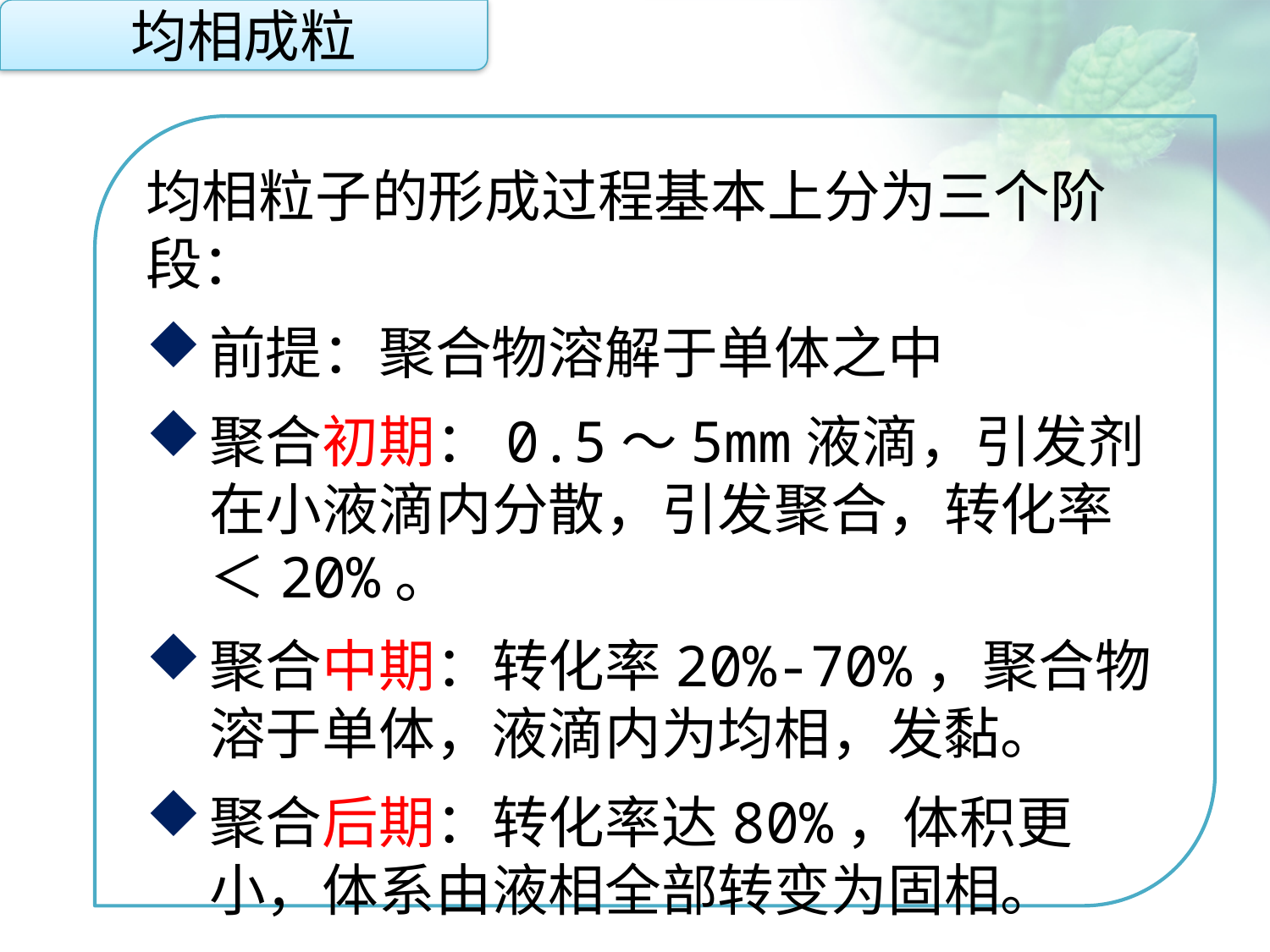

均相成粒
均相粒子的形成过程基本上分为三个阶段：
前提：聚合物溶解于单体之中
聚合初期：0.5～5mm液滴，引发剂在小液滴内分散，引发聚合，转化率＜20%。
聚合中期：转化率20%-70%，聚合物溶于单体，液滴内为均相，发黏。
聚合后期：转化率达80%，体积更小，体系由液相全部转变为固相。
点击添加文本
点击添加文本
点击添加文本
点击添加文本